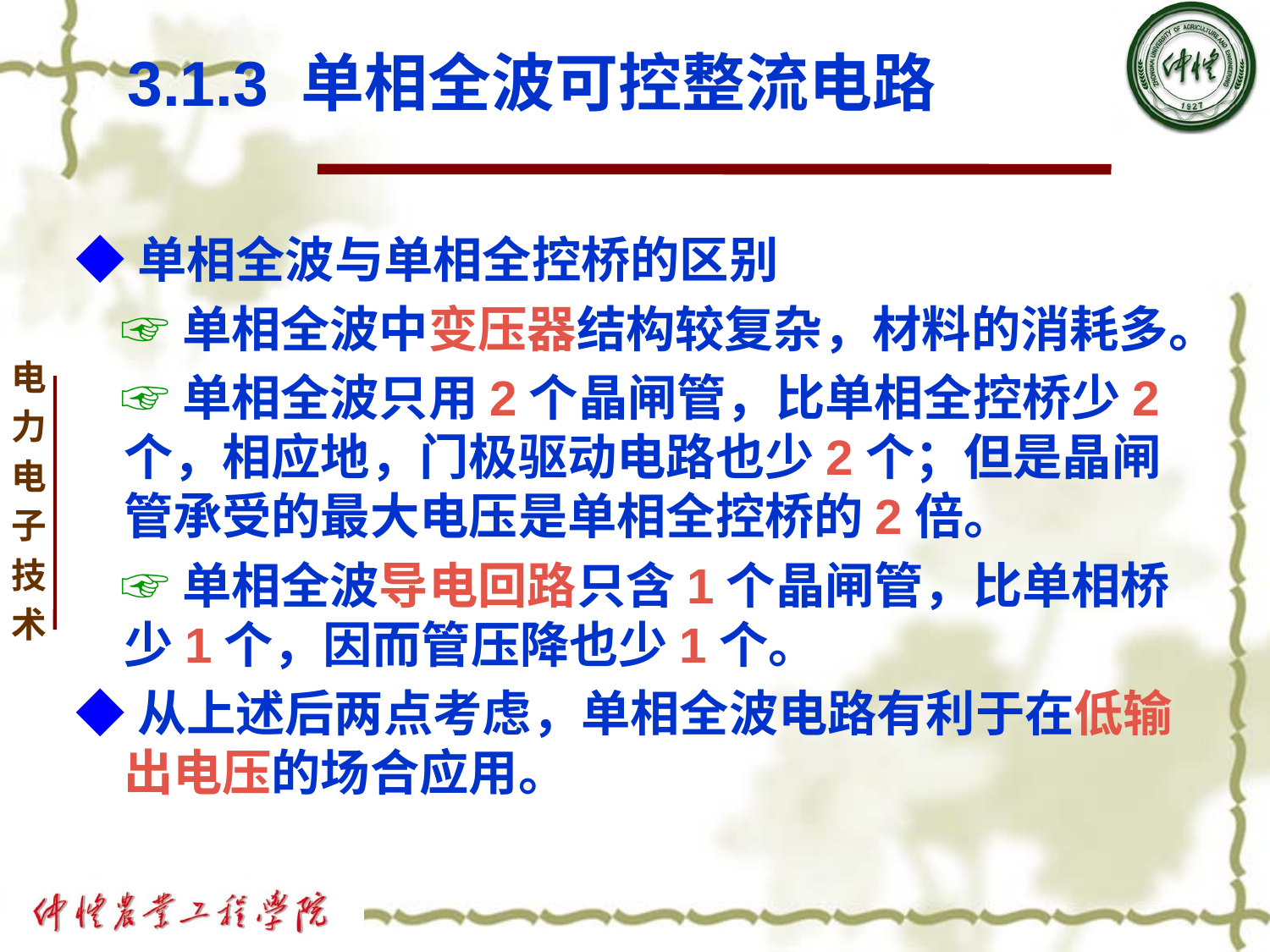

# 3.1.3 单相全波可控整流电路
◆单相全波与单相全控桥的区别
    ☞单相全波中变压器结构较复杂，材料的消耗多。
    ☞单相全波只用2个晶闸管，比单相全控桥少2个，相应地，门极驱动电路也少2个；但是晶闸管承受的最大电压是单相全控桥的2倍。
    ☞单相全波导电回路只含1个晶闸管，比单相桥少1个，因而管压降也少1个。
◆从上述后两点考虑，单相全波电路有利于在低输出电压的场合应用。